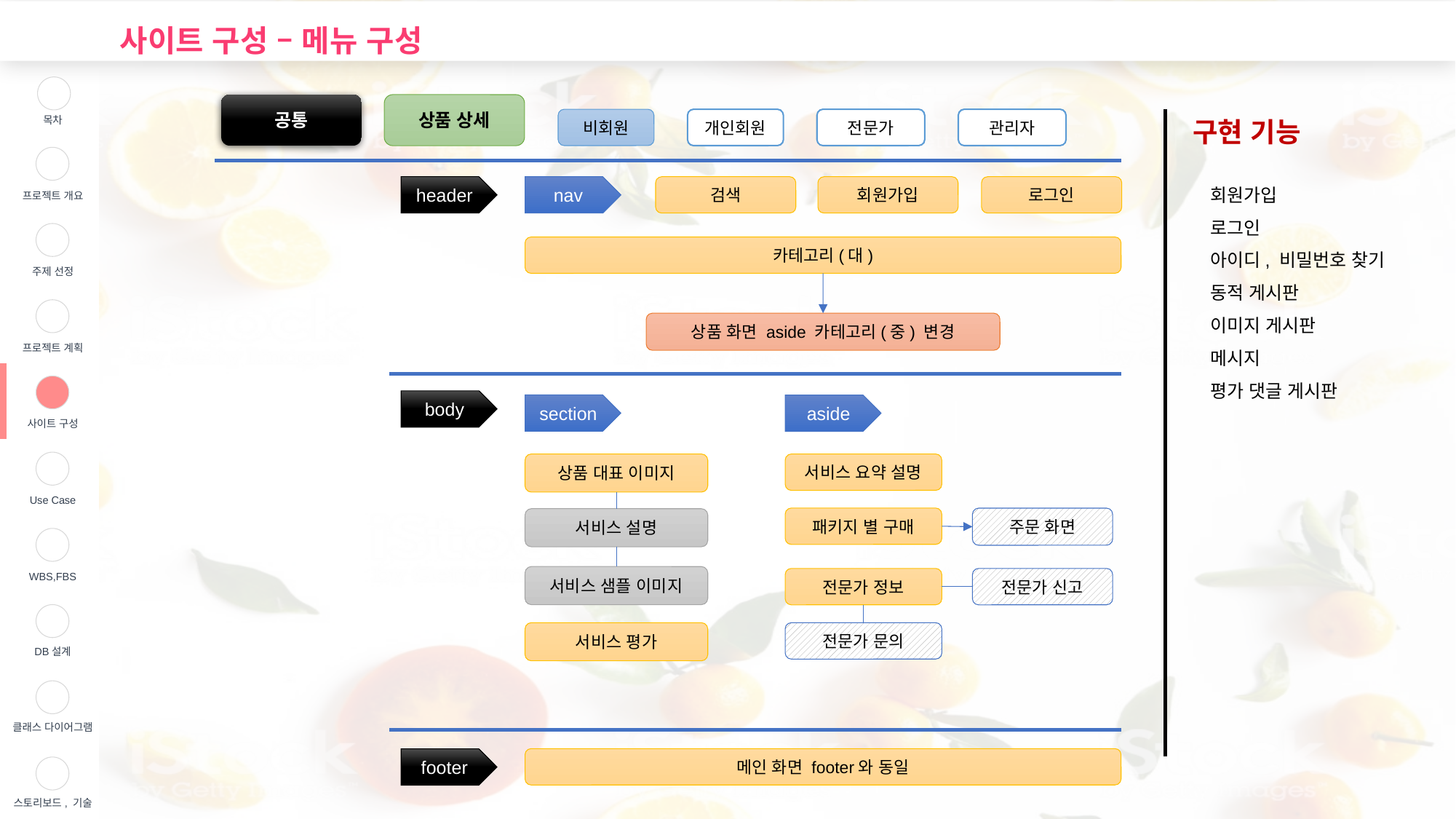

사이트 구성 – 메뉴 구성
|  | 목차 |
| --- | --- |
|  | 프로젝트 개요 |
|  | 주제 선정 |
|  | 프로젝트 계획 |
|  | 사이트 구성 |
|  | Use Case |
|  | WBS,FBS |
|  | DB설계 |
|  | 클래스 다이어그램 |
|  | 스토리보드, 기술 |

공통
상품 상세
비회원
개인회원
전문가
관리자
구현 기능

회원가입
로그인
아이디, 비밀번호 찾기
동적 게시판
이미지 게시판
메시지
평가 댓글 게시판
header
nav
검색
회원가입
로그인

카테고리(대)

상품 화면 aside 카테고리(중) 변경

body
section
aside

상품 대표 이미지
서비스 요약 설명
패키지 별 구매
주문 화면
서비스 설명

서비스 샘플 이미지
전문가 정보
전문가 신고

서비스 평가
전문가 문의

메인 화면 footer와 동일
footer